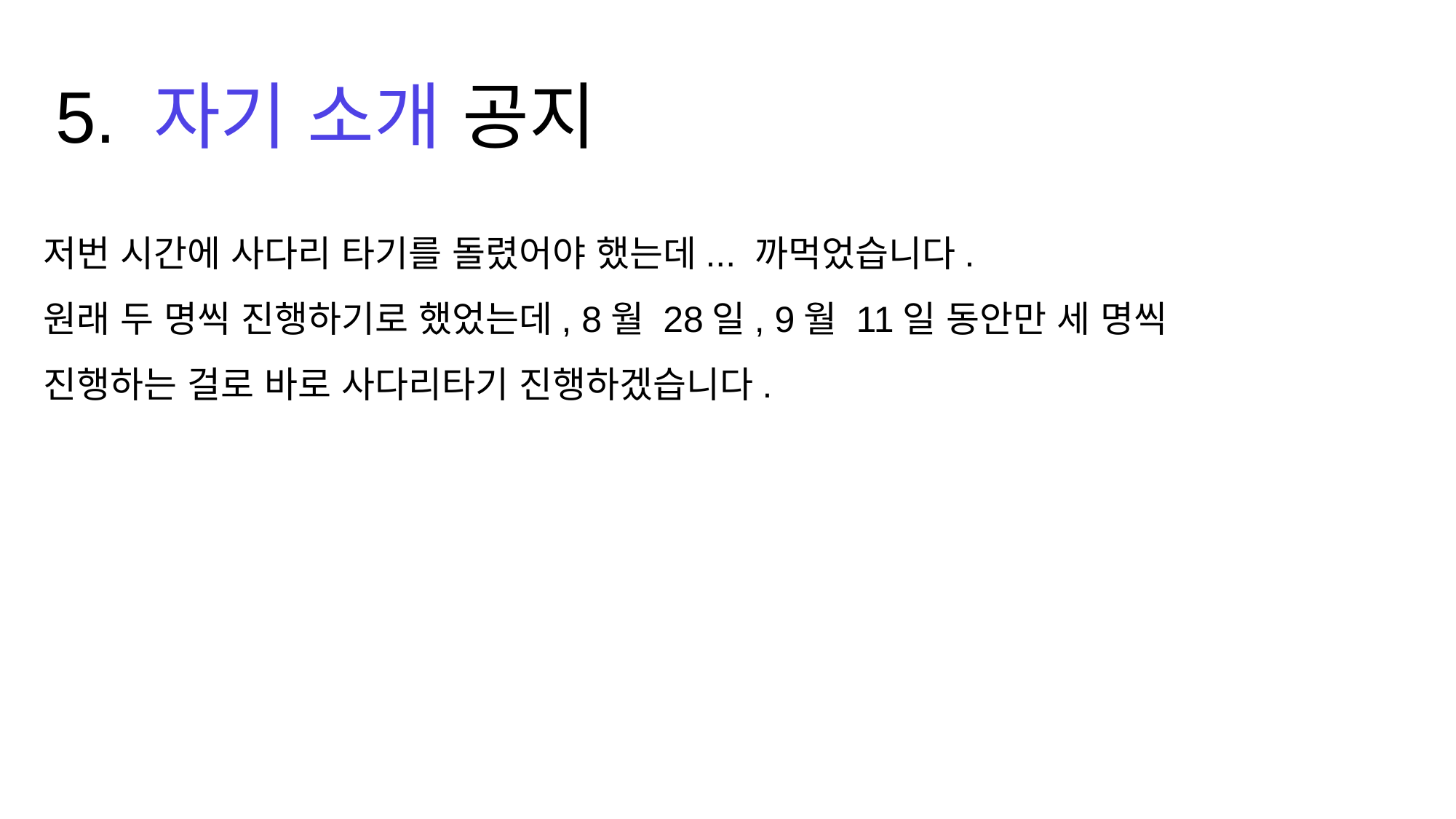

5. 자기 소개 공지
저번 시간에 사다리 타기를 돌렸어야 했는데... 까먹었습니다.
원래 두 명씩 진행하기로 했었는데, 8월 28일, 9월 11일 동안만 세 명씩
진행하는 걸로 바로 사다리타기 진행하겠습니다.